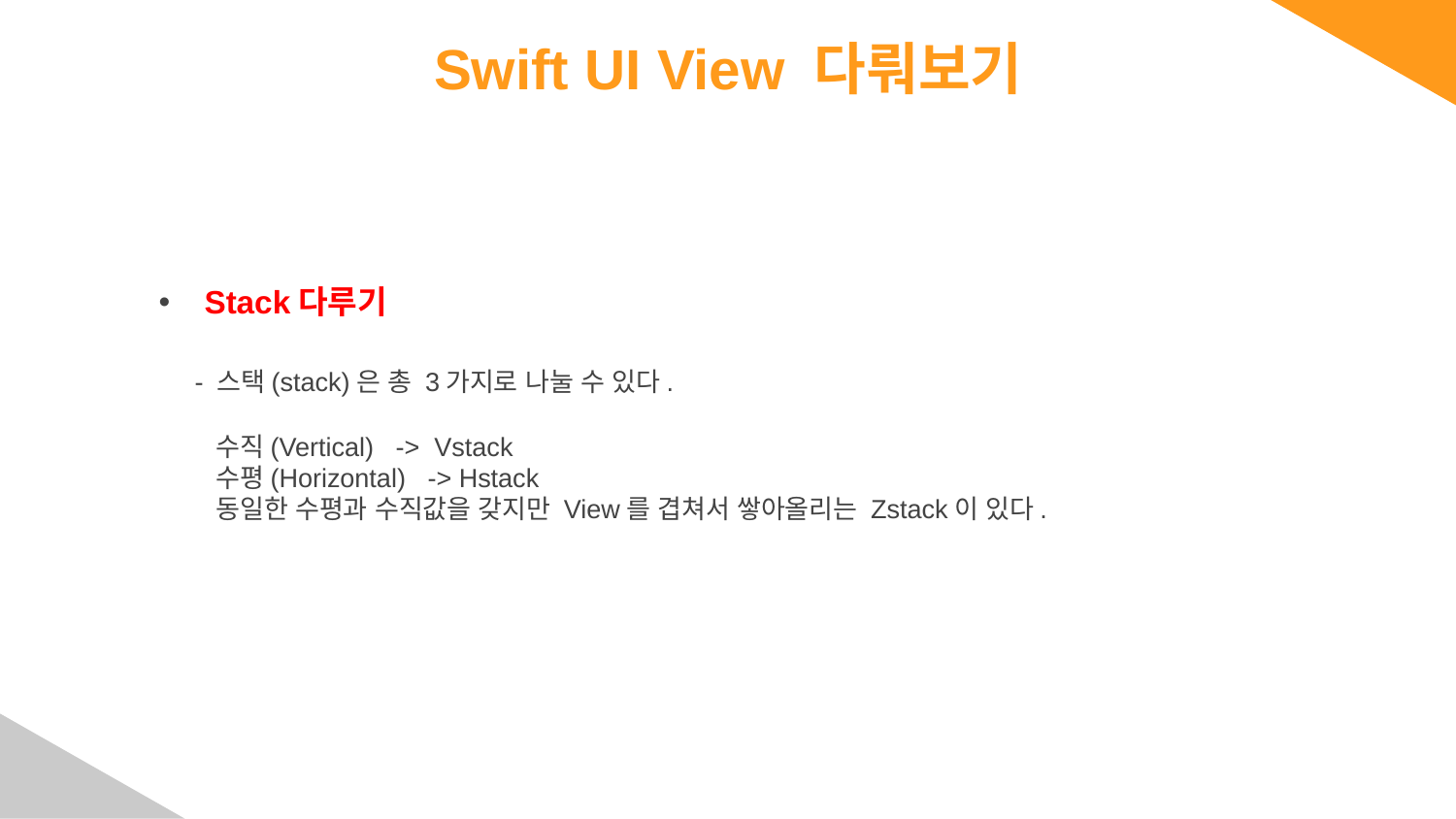

# Swift UI View 다뤄보기

Stack다루기

    - 스택(stack)은 총 3가지로 나눌 수 있다.

       수직(Vertical)   ->  Vstack
       수평(Horizontal)   -> Hstack
       동일한 수평과 수직값을 갖지만 View를 겹쳐서 쌓아올리는 Zstack이 있다.